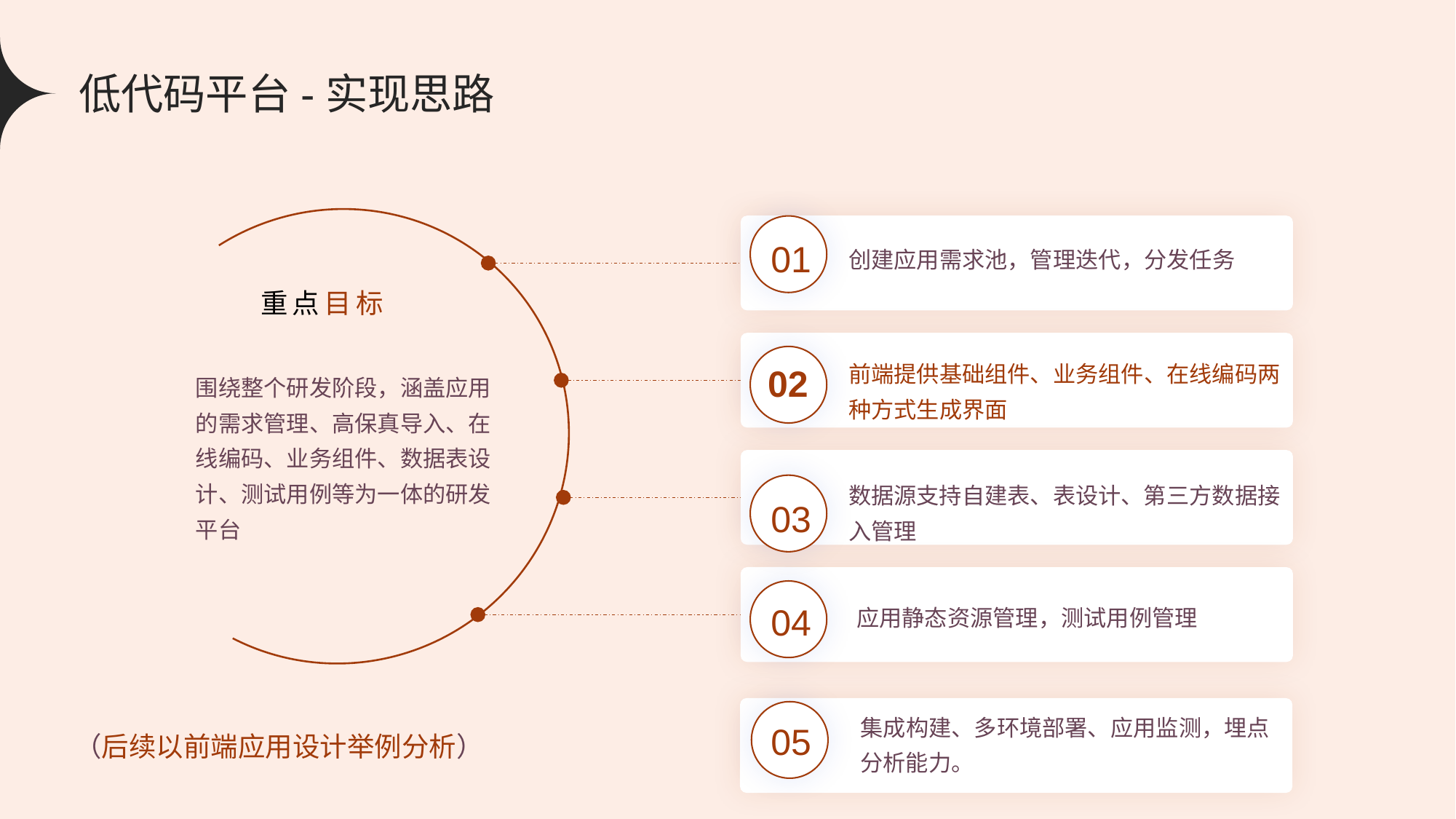

低代码平台-实现思路

01
创建应用需求池，管理迭代，分发任务
重点目标

前端提供基础组件、业务组件、在线编码两种方式生成界面
02
围绕整个研发阶段，涵盖应用的需求管理、高保真导入、在线编码、业务组件、数据表设计、测试用例等为一体的研发平台
数据源支持自建表、表设计、第三方数据接入管理

03

应用静态资源管理，测试用例管理
04

集成构建、多环境部署、应用监测，埋点分析能力。

05
（后续以前端应用设计举例分析）